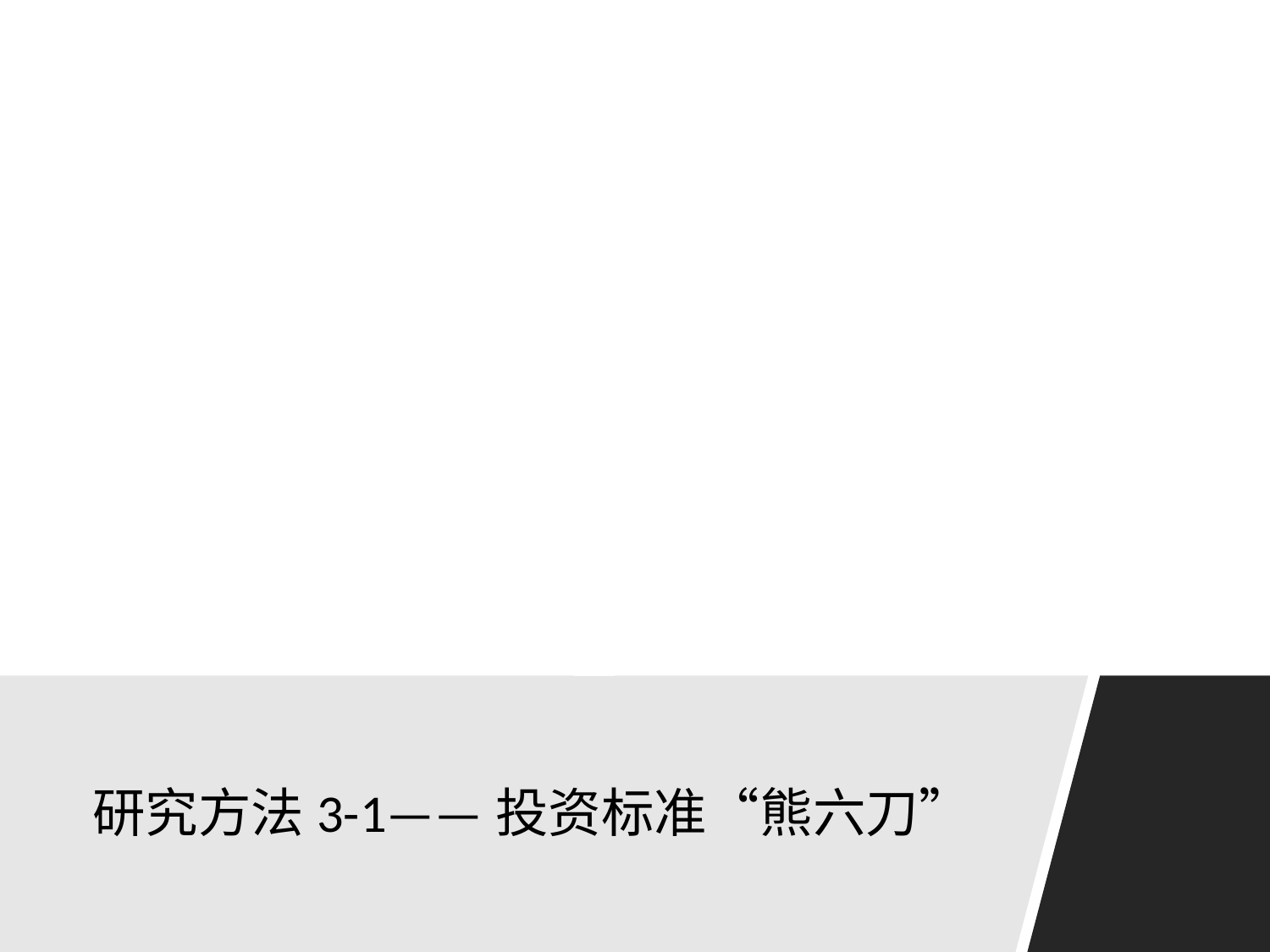

业务模式

用户
（规模）
产品
（价值）
团队
竞争

盈利模式

# 研究方法3-1——投资标准“熊六刀”